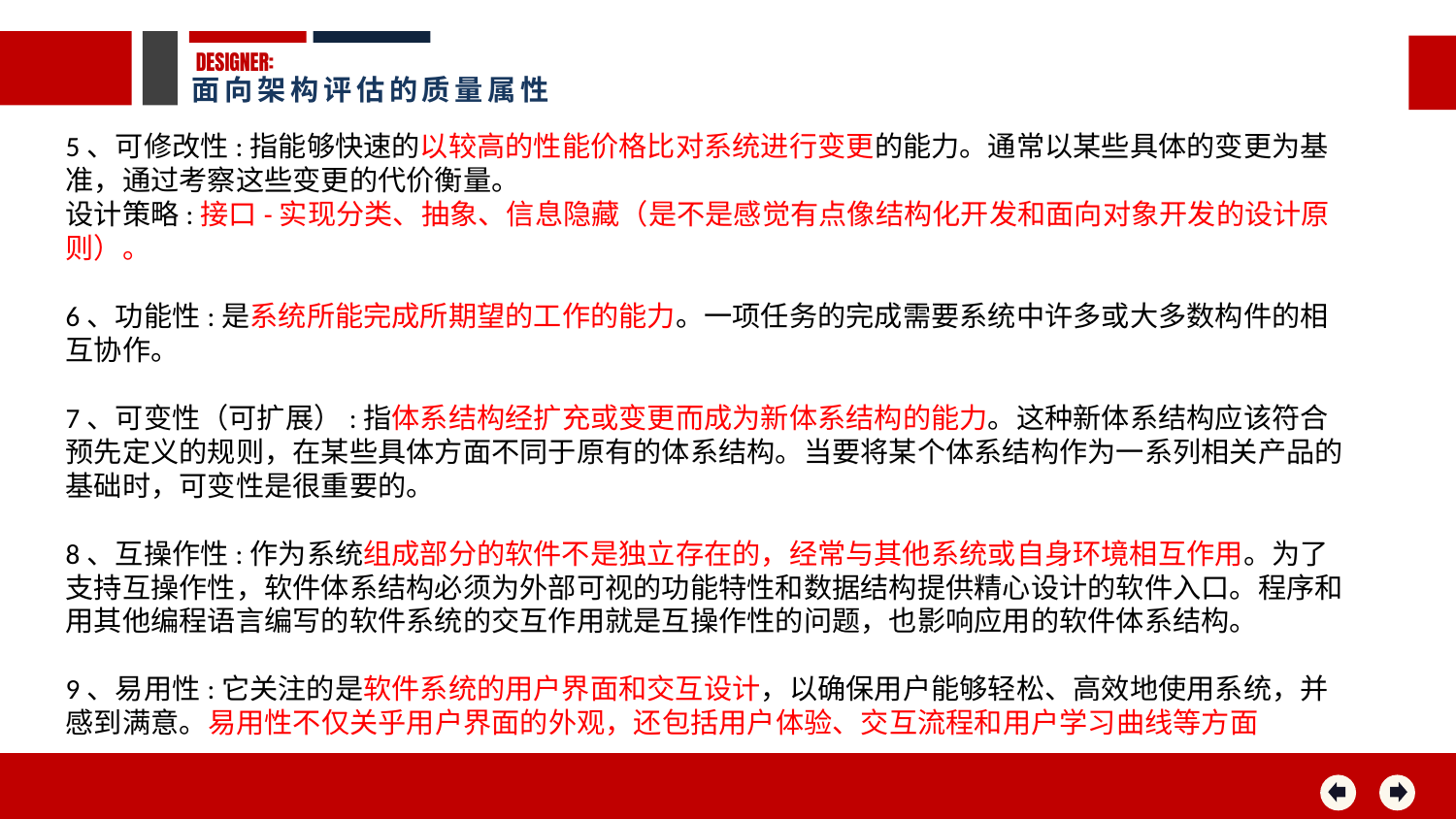

DESIGNER:
面向架构评估的质量属性
5、可修改性:指能够快速的以较高的性能价格比对系统进行变更的能力。通常以某些具体的变更为基准，通过考察这些变更的代价衡量。
设计策略:接口-实现分类、抽象、信息隐藏（是不是感觉有点像结构化开发和面向对象开发的设计原则）。

6、功能性:是系统所能完成所期望的工作的能力。一项任务的完成需要系统中许多或大多数构件的相互协作。

7、可变性（可扩展）:指体系结构经扩充或变更而成为新体系结构的能力。这种新体系结构应该符合预先定义的规则，在某些具体方面不同于原有的体系结构。当要将某个体系结构作为一系列相关产品的基础时，可变性是很重要的。

8、互操作性:作为系统组成部分的软件不是独立存在的，经常与其他系统或自身环境相互作用。为了支持互操作性，软件体系结构必须为外部可视的功能特性和数据结构提供精心设计的软件入口。程序和用其他编程语言编写的软件系统的交互作用就是互操作性的问题，也影响应用的软件体系结构。

9、易用性:它关注的是软件系统的用户界面和交互设计，以确保用户能够轻松、高效地使用系统，并感到满意。易用性不仅关乎用户界面的外观，还包括用户体验、交互流程和用户学习曲线等方面